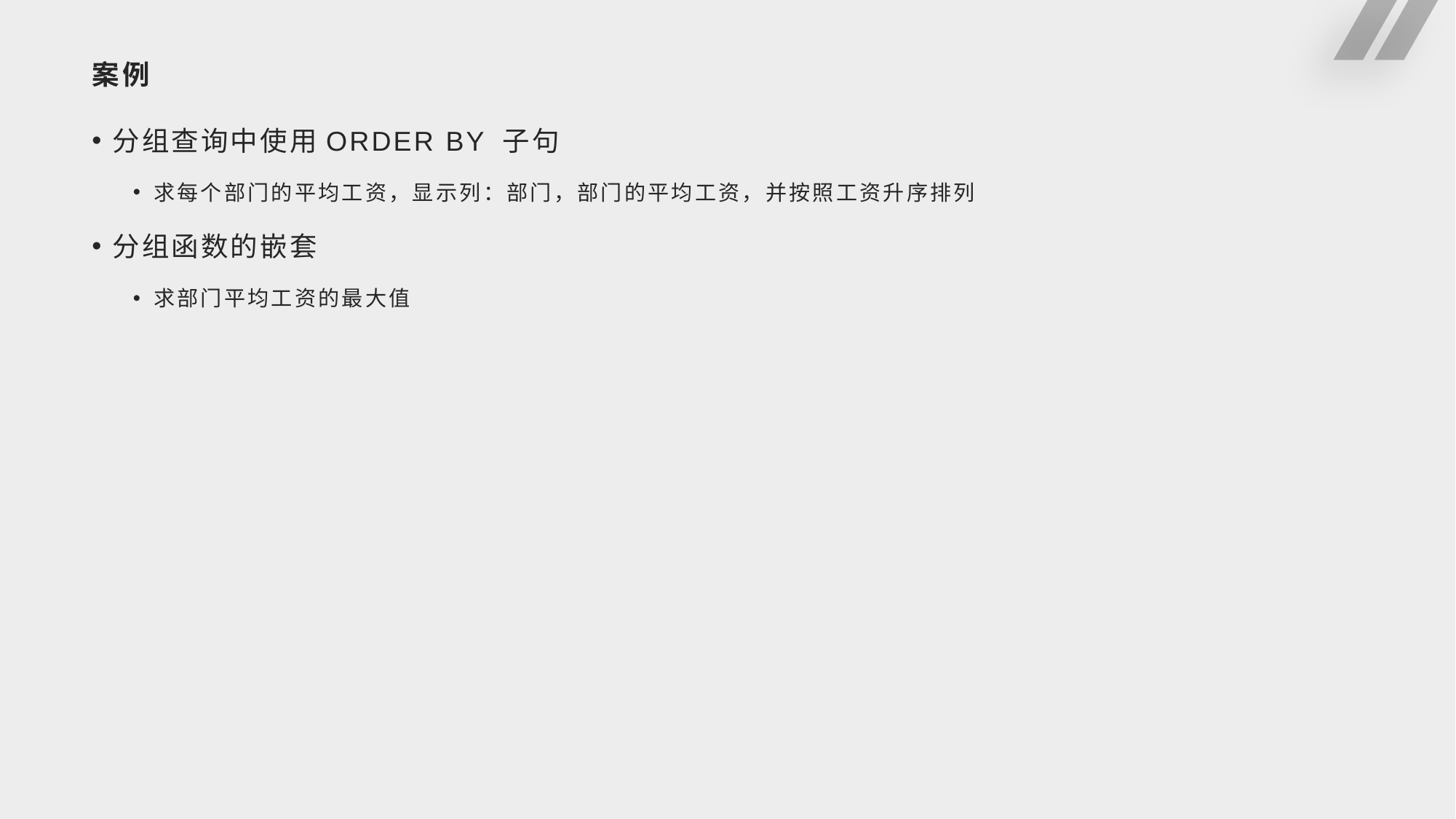

# 案例
分组查询中使用ORDER BY 子句
求每个部门的平均工资，显示列：部门，部门的平均工资，并按照工资升序排列
分组函数的嵌套
求部门平均工资的最大值